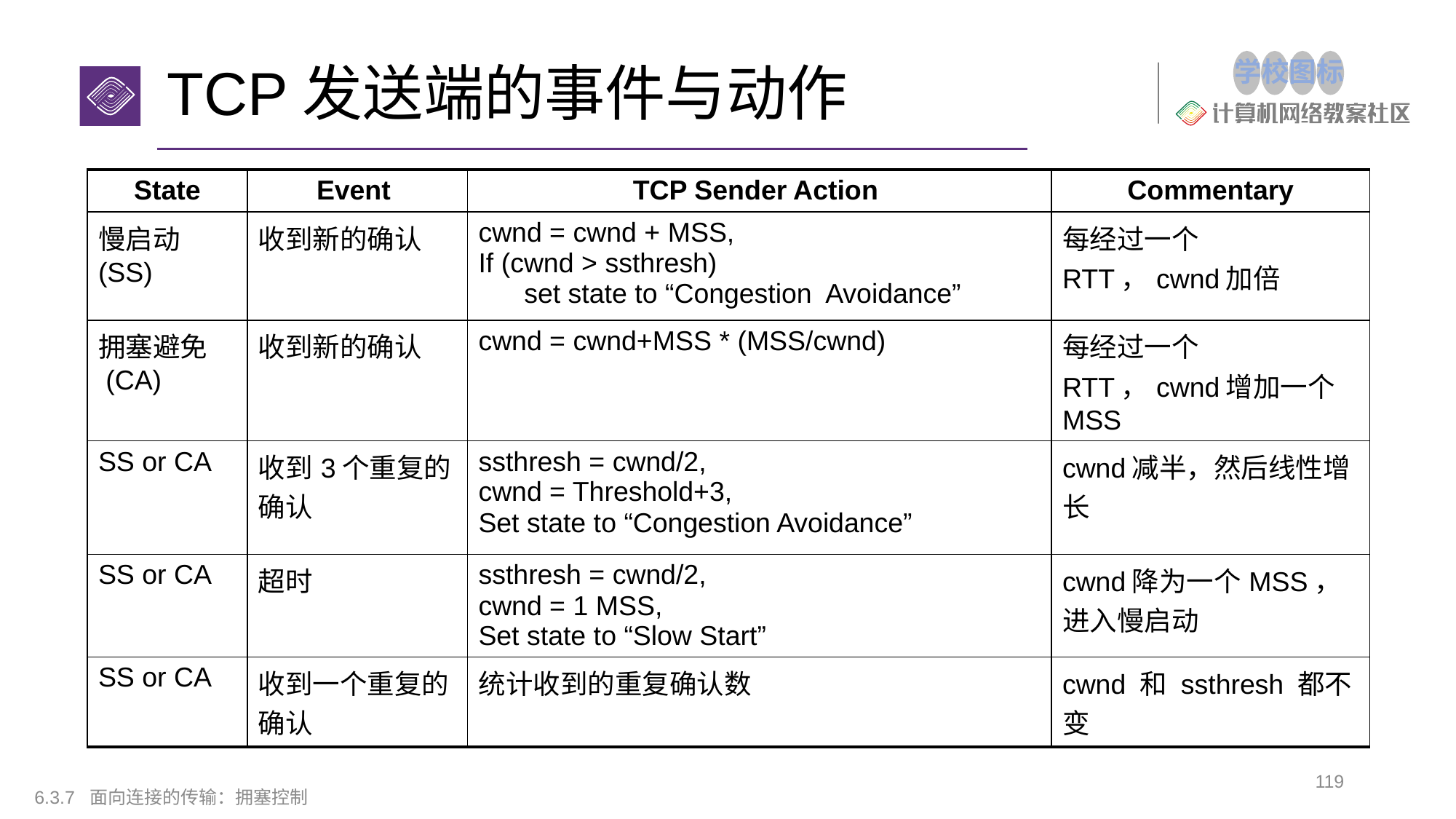

# TCP发送端的事件与动作
| State | Event | TCP Sender Action | Commentary |
| --- | --- | --- | --- |
| 慢启动 (SS) | 收到新的确认 | cwnd = cwnd + MSS, If (cwnd > ssthresh) set state to “Congestion Avoidance” | 每经过一个RTT，cwnd加倍 |
| 拥塞避免 (CA) | 收到新的确认 | cwnd = cwnd+MSS \* (MSS/cwnd) | 每经过一个RTT，cwnd增加一个MSS |
| SS or CA | 收到3个重复的确认 | ssthresh = cwnd/2, cwnd = Threshold+3, Set state to “Congestion Avoidance” | cwnd减半，然后线性增长 |
| SS or CA | 超时 | ssthresh = cwnd/2, cwnd = 1 MSS, Set state to “Slow Start” | cwnd降为一个MSS，进入慢启动 |
| SS or CA | 收到一个重复的确认 | 统计收到的重复确认数 | cwnd 和 ssthresh 都不变 |
119
6.3.7  面向连接的传输：拥塞控制